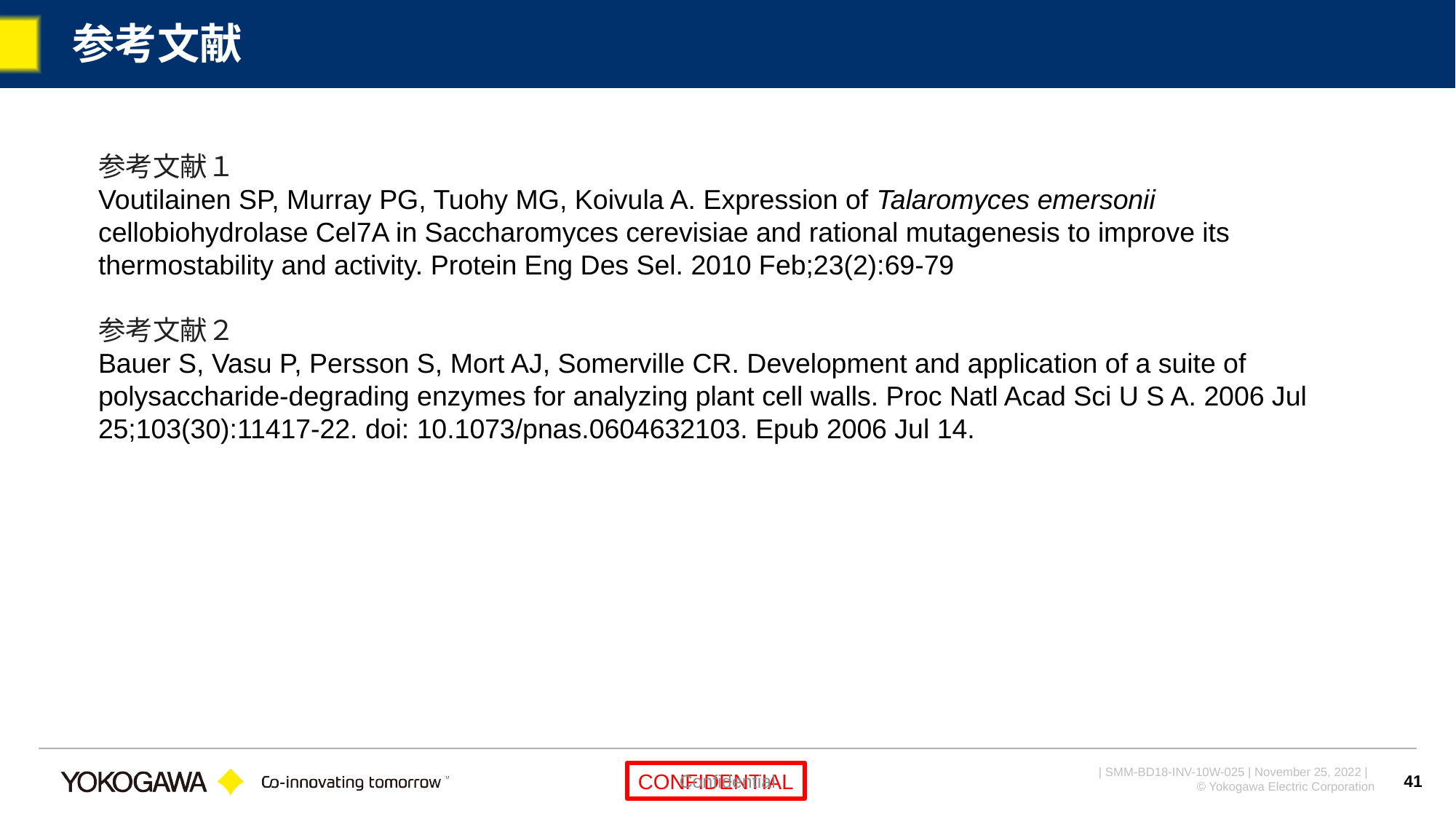

# 参考文献
参考文献１
Voutilainen SP, Murray PG, Tuohy MG, Koivula A. Expression of Talaromyces emersonii cellobiohydrolase Cel7A in Saccharomyces cerevisiae and rational mutagenesis to improve its thermostability and activity. Protein Eng Des Sel. 2010 Feb;23(2):69-79

参考文献２
Bauer S, Vasu P, Persson S, Mort AJ, Somerville CR. Development and application of a suite of polysaccharide-degrading enzymes for analyzing plant cell walls. Proc Natl Acad Sci U S A. 2006 Jul 25;103(30):11417-22. doi: 10.1073/pnas.0604632103. Epub 2006 Jul 14.
Confidential
41